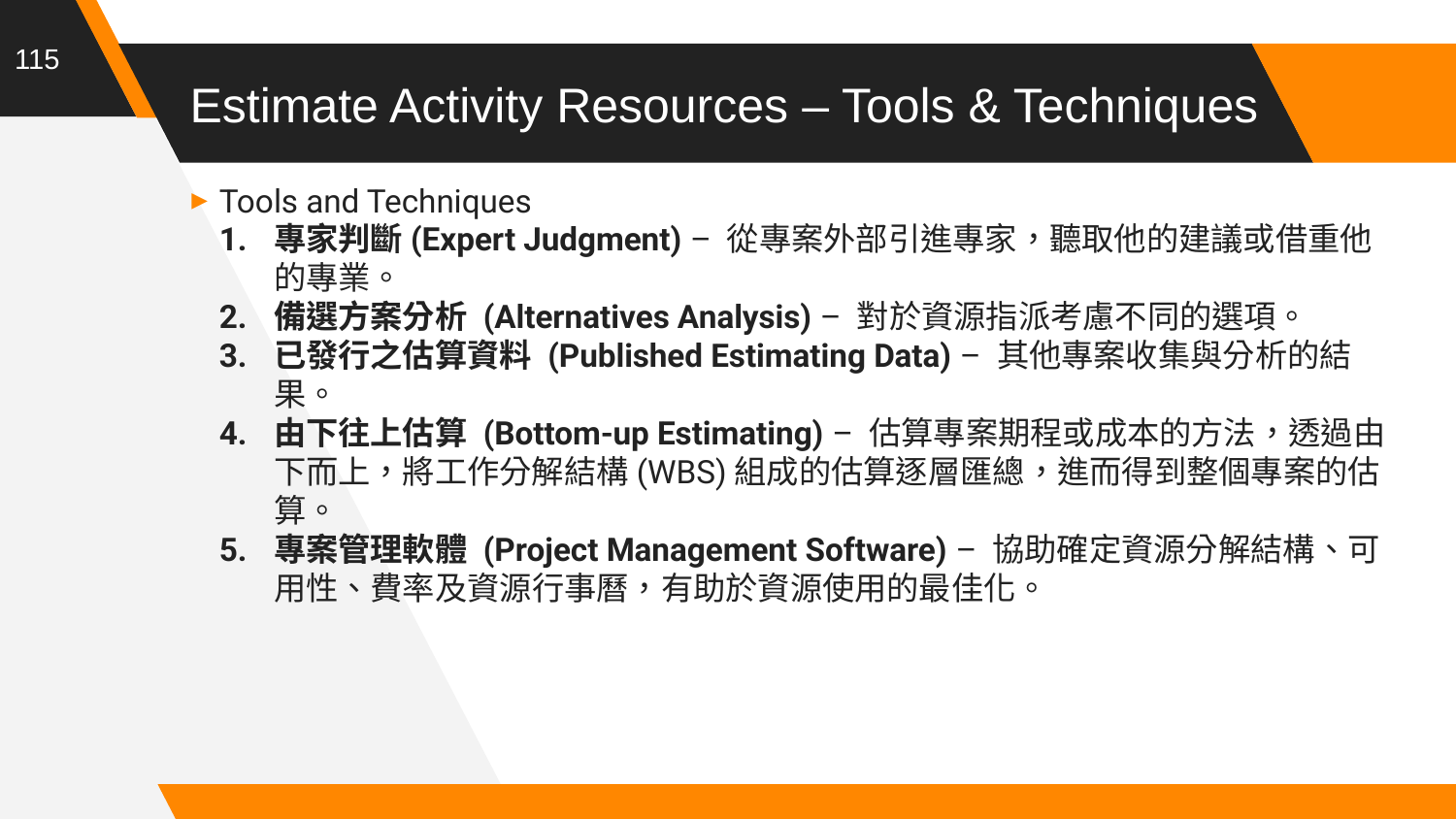

115
# Estimate Activity Resources – Tools & Techniques
Tools and Techniques
專家判斷(Expert Judgment) – 從專案外部引進專家，聽取他的建議或借重他的專業。
備選方案分析 (Alternatives Analysis) – 對於資源指派考慮不同的選項。
已發行之估算資料 (Published Estimating Data) – 其他專案收集與分析的結果。
由下往上估算 (Bottom-up Estimating) – 估算專案期程或成本的方法，透過由下而上，將工作分解結構(WBS)組成的估算逐層匯總，進而得到整個專案的估算。
專案管理軟體 (Project Management Software) – 協助確定資源分解結構、可用性、費率及資源行事曆，有助於資源使用的最佳化。